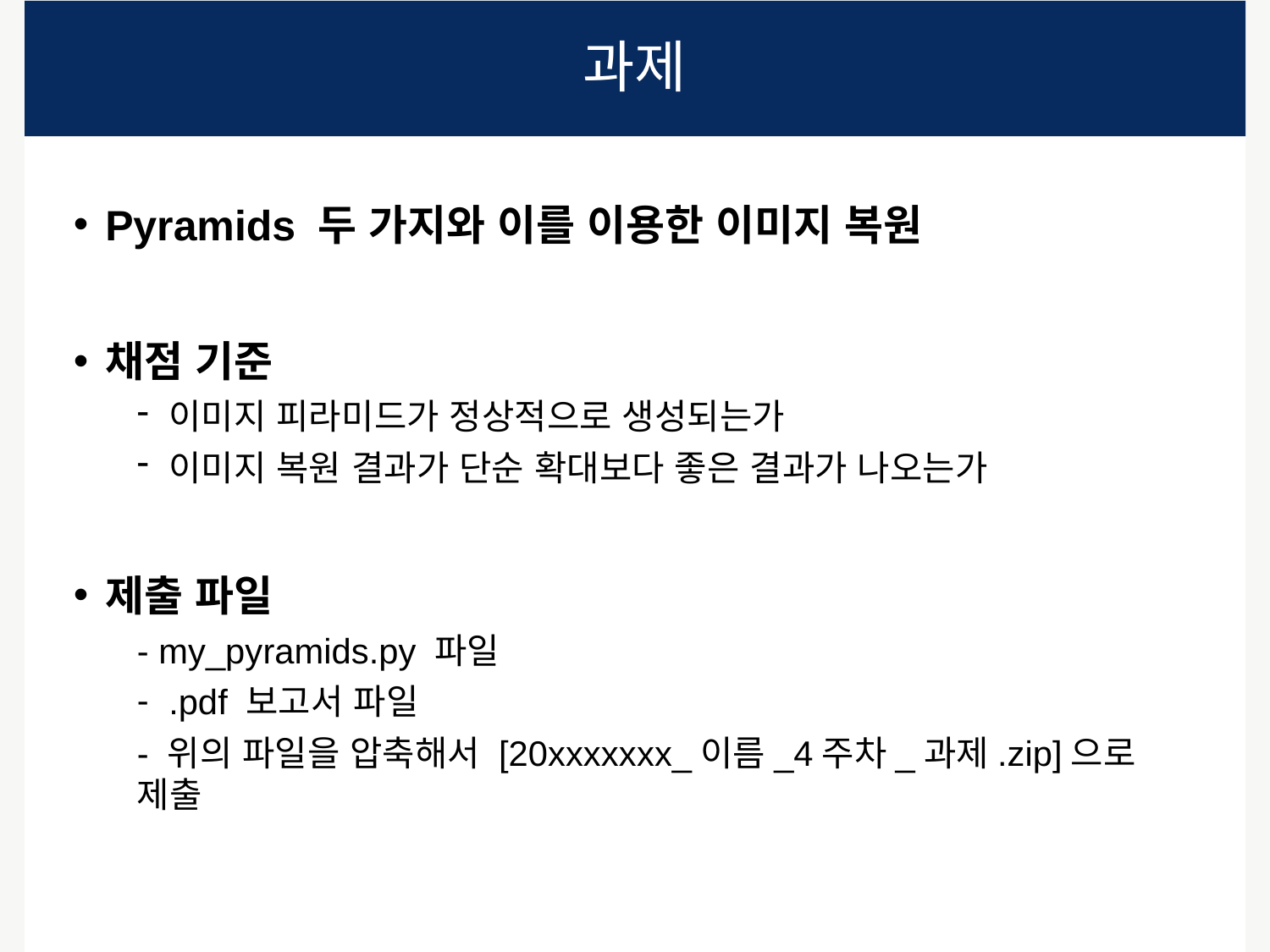

# 과제
Pyramids 두 가지와 이를 이용한 이미지 복원

채점 기준
이미지 피라미드가 정상적으로 생성되는가
이미지 복원 결과가 단순 확대보다 좋은 결과가 나오는가

제출 파일
- my_pyramids.py 파일
.pdf 보고서 파일
- 위의 파일을 압축해서 [20xxxxxxx_이름_4주차_과제.zip]으로 제출